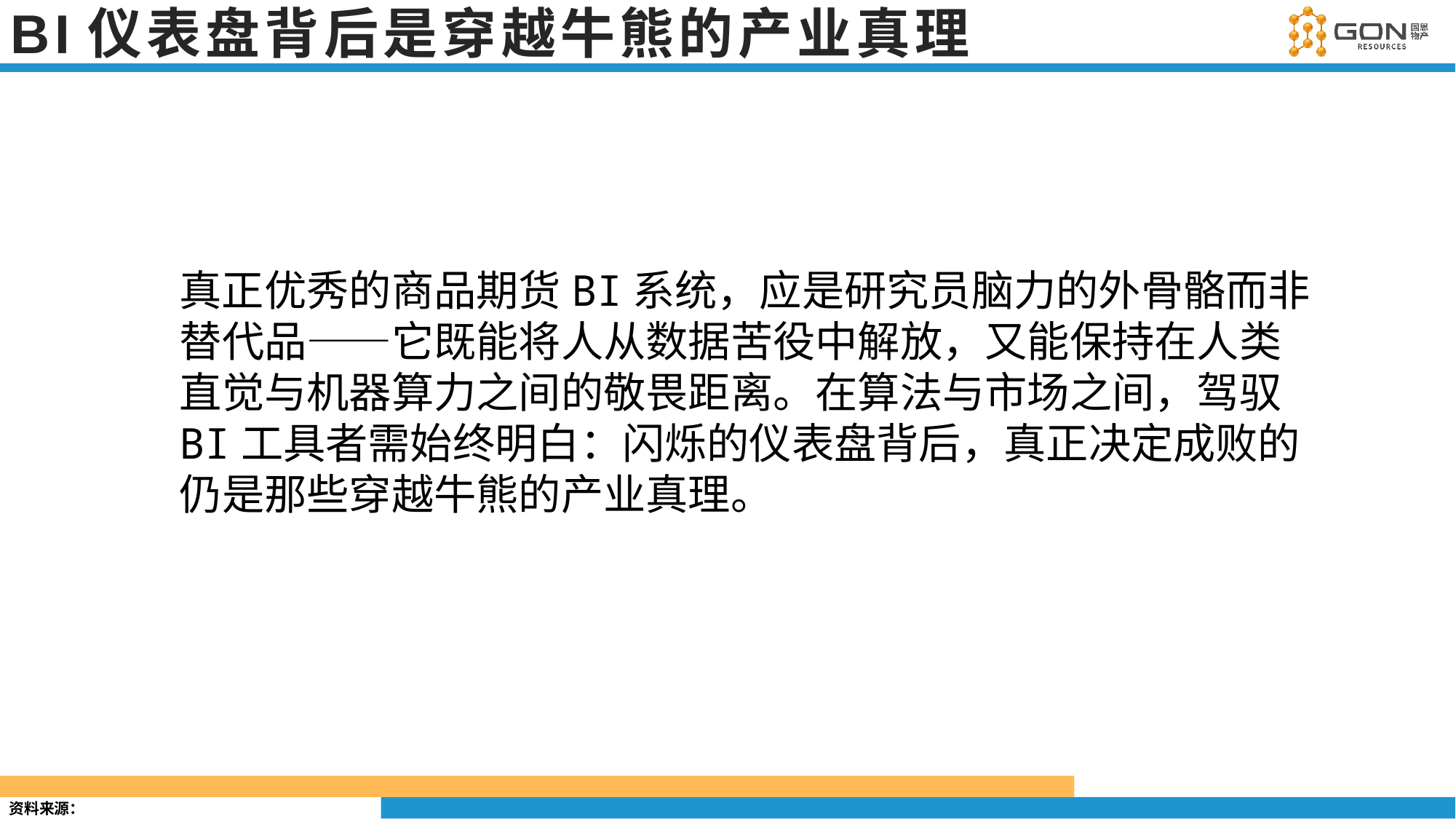

# BI仪表盘背后是穿越牛熊的产业真理
真正优秀的商品期货BI系统，应是研究员脑力的外骨骼而非替代品——它既能将人从数据苦役中解放，又能保持在人类直觉与机器算力之间的敬畏距离。在算法与市场之间，驾驭BI工具者需始终明白：闪烁的仪表盘背后，真正决定成败的仍是那些穿越牛熊的产业真理。